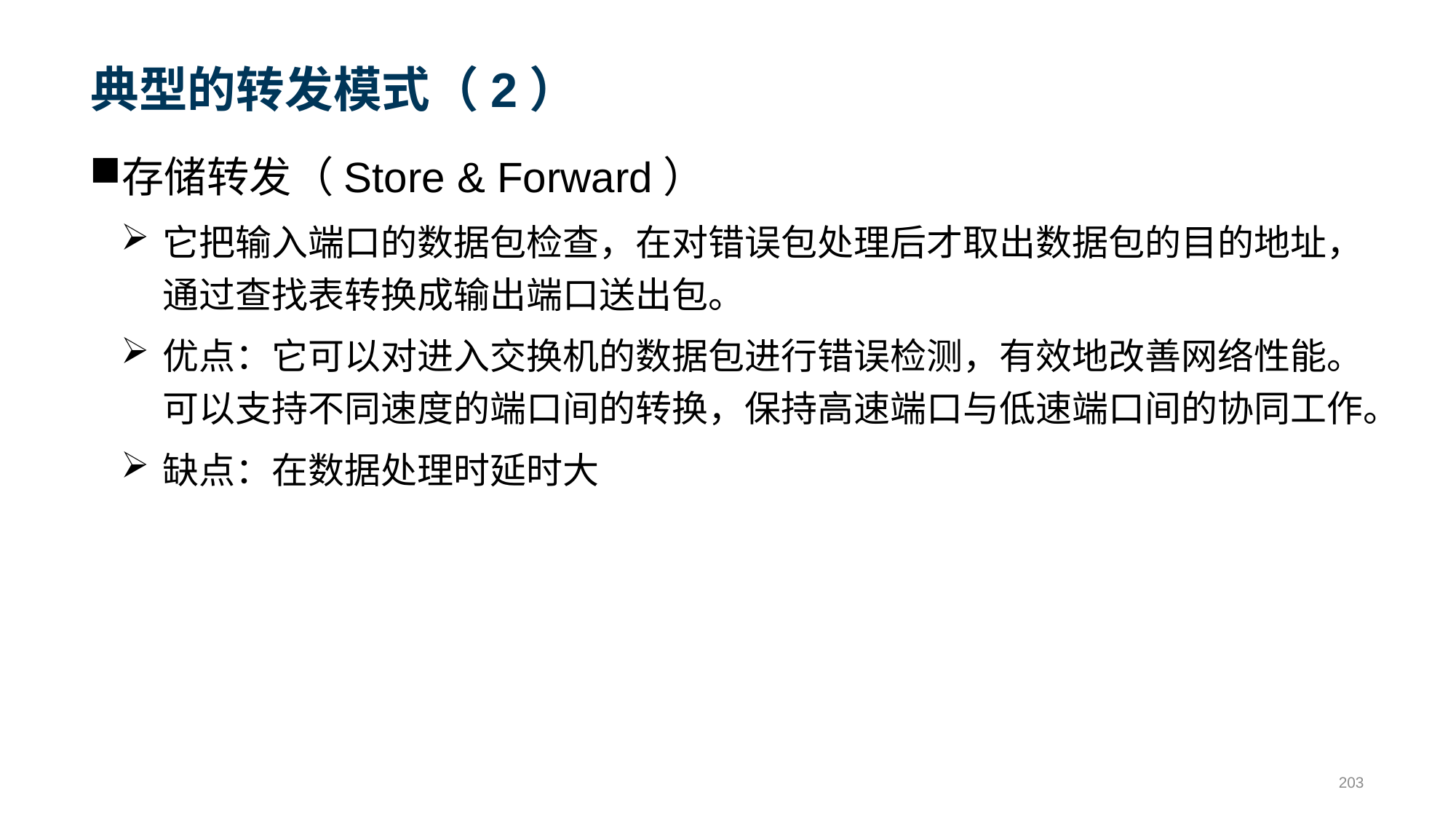

# 典型的转发模式（2）
存储转发（Store & Forward）
它把输入端口的数据包检查，在对错误包处理后才取出数据包的目的地址，通过查找表转换成输出端口送出包。
优点：它可以对进入交换机的数据包进行错误检测，有效地改善网络性能。可以支持不同速度的端口间的转换，保持高速端口与低速端口间的协同工作。
缺点：在数据处理时延时大

203